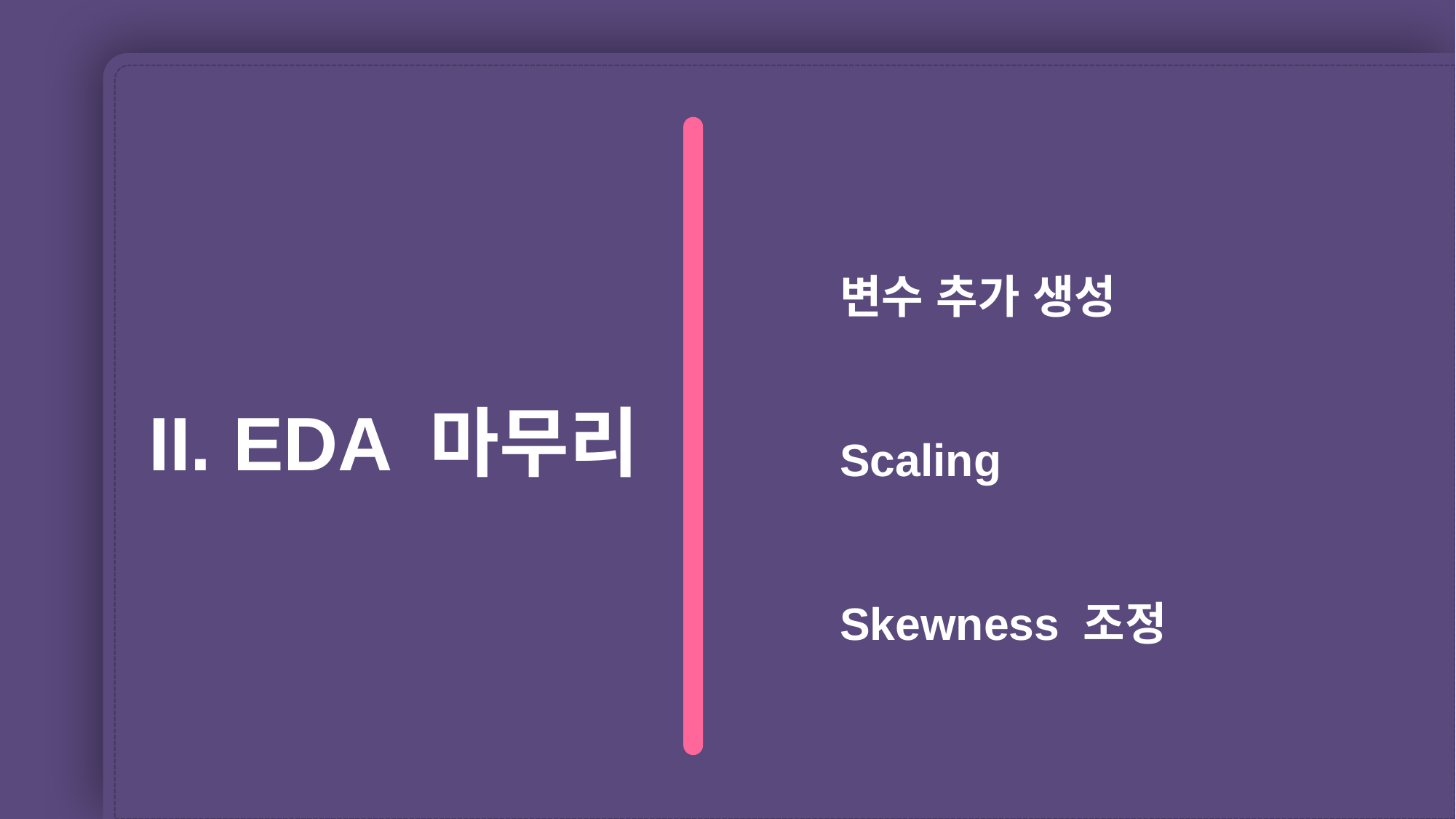

변수 추가 생성

Scaling

Skewness 조정
II. EDA 마무리